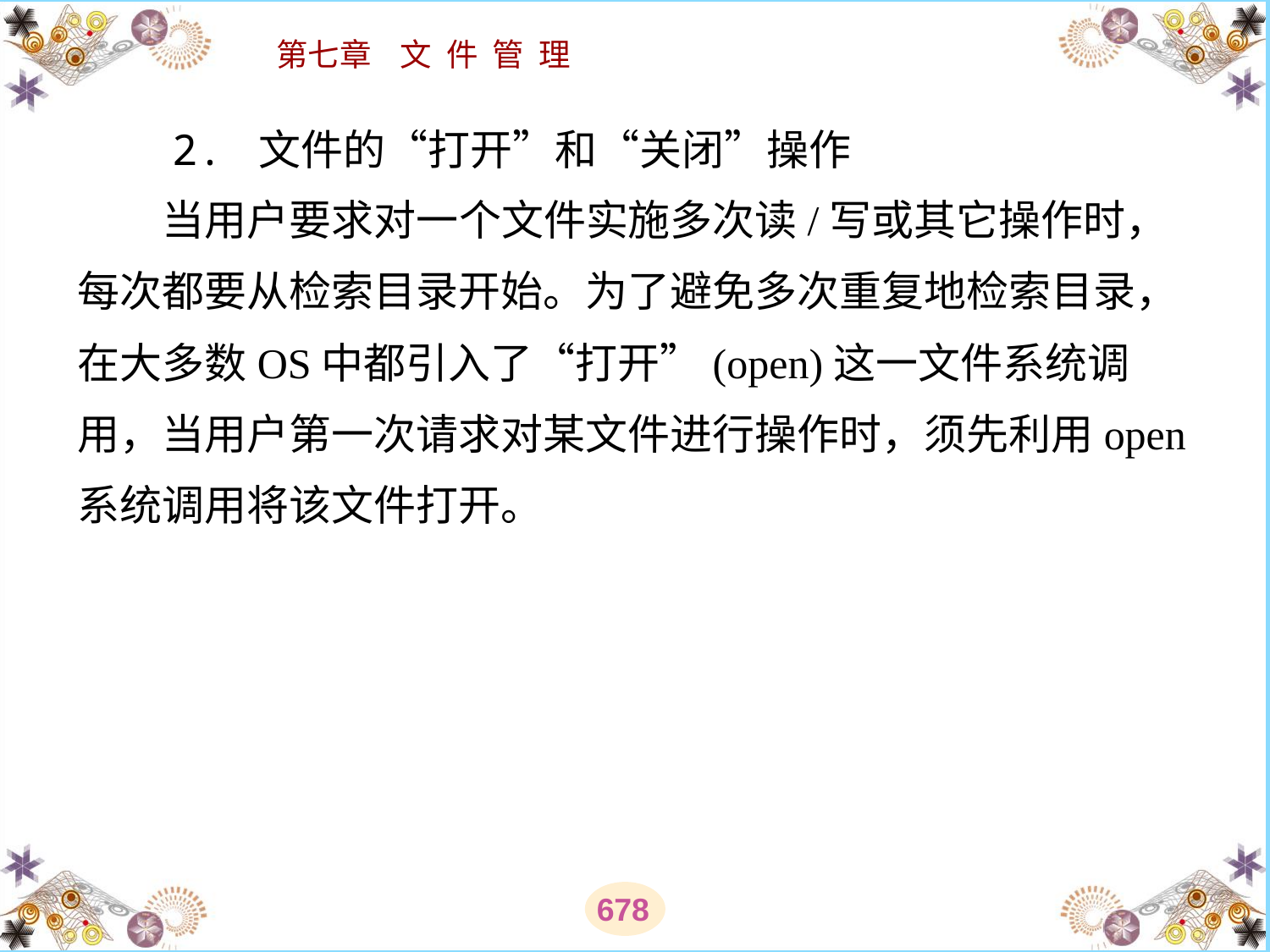

# 2. 文件的“打开”和“关闭”操作 　　当用户要求对一个文件实施多次读/写或其它操作时，每次都要从检索目录开始。为了避免多次重复地检索目录，在大多数OS中都引入了“打开”(open)这一文件系统调用，当用户第一次请求对某文件进行操作时，须先利用open系统调用将该文件打开。